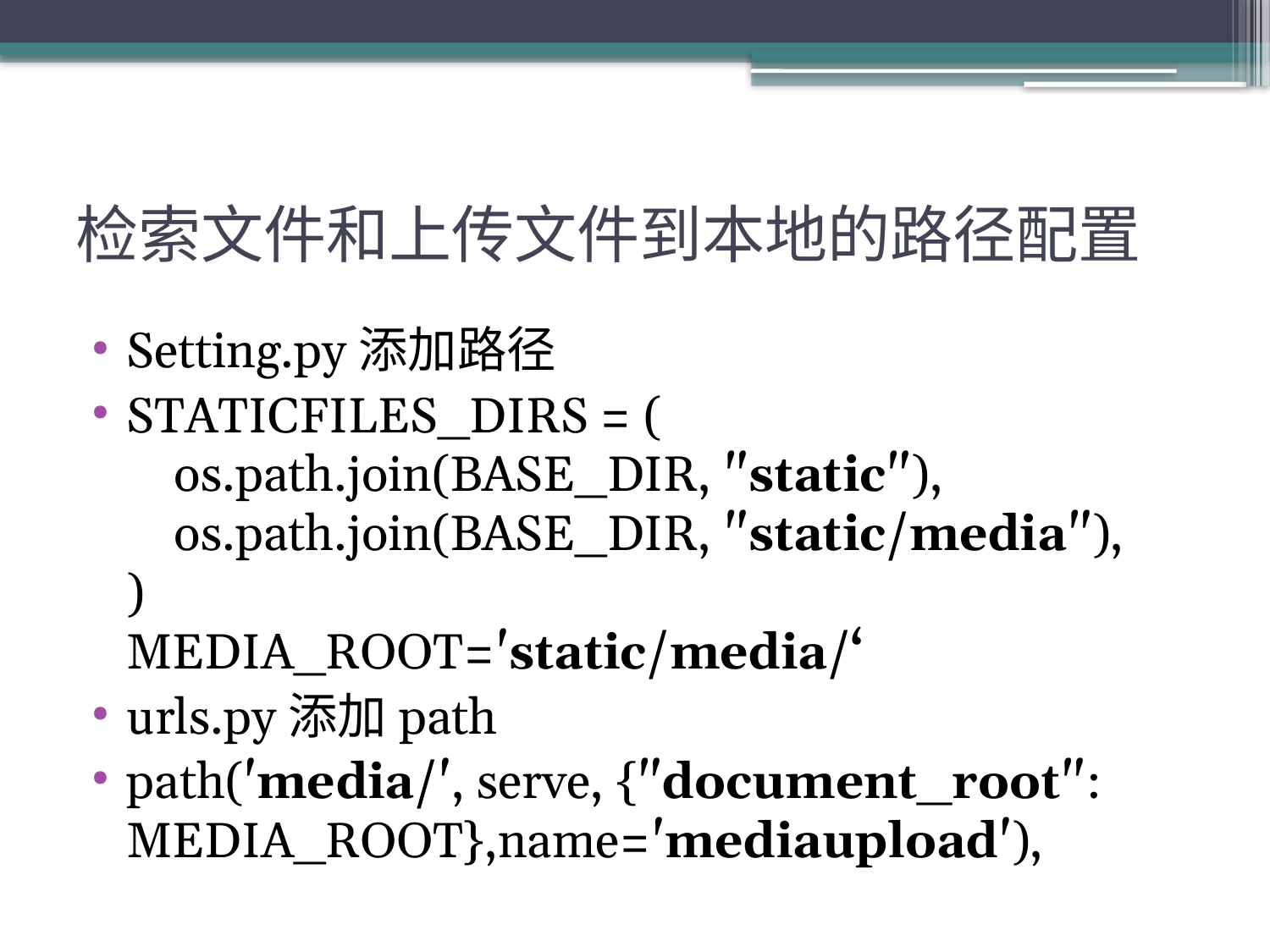

# 检索文件和上传文件到本地的路径配置
Setting.py添加路径
STATICFILES_DIRS = (
    os.path.join(BASE_DIR, "static"),
    os.path.join(BASE_DIR, "static/media"),
)
MEDIA_ROOT='static/media/‘
urls.py添加path
path('media/', serve, {"document_root": MEDIA_ROOT},name='mediaupload'),